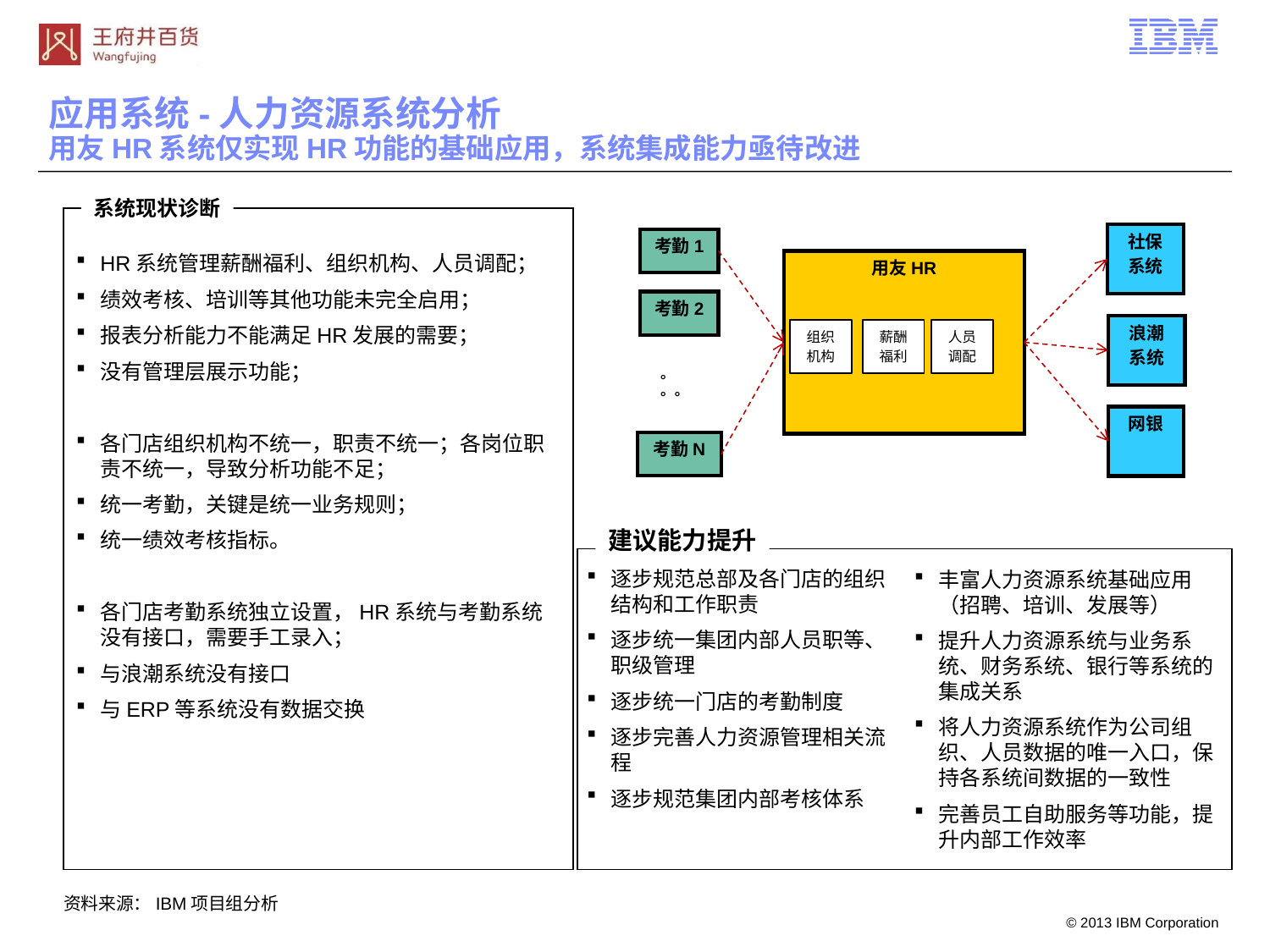

应用系统-人力资源系统分析
用友HR系统仅实现HR功能的基础应用，系统集成能力亟待改进
系统现状诊断

HR系统管理薪酬福利、组织机构、人员调配；
绩效考核、培训等其他功能未完全启用；
报表分析能力不能满足HR发展的需要；
没有管理层展示功能；

各门店组织机构不统一，职责不统一；各岗位职责不统一，导致分析功能不足；
统一考勤，关键是统一业务规则；
统一绩效考核指标。

各门店考勤系统独立设置，HR系统与考勤系统没有接口，需要手工录入；
与浪潮系统没有接口
与ERP等系统没有数据交换
社保
系统
考勤1
用友HR
考勤2
浪潮
系统
组织
机构
薪酬
福利
人员
调配
。。。
网银
考勤N
建议能力提升

逐步规范总部及各门店的组织结构和工作职责
逐步统一集团内部人员职等、职级管理
逐步统一门店的考勤制度
逐步完善人力资源管理相关流程
逐步规范集团内部考核体系

丰富人力资源系统基础应用（招聘、培训、发展等）
提升人力资源系统与业务系统、财务系统、银行等系统的集成关系
将人力资源系统作为公司组织、人员数据的唯一入口，保持各系统间数据的一致性
完善员工自助服务等功能，提升内部工作效率
资料来源：IBM项目组分析